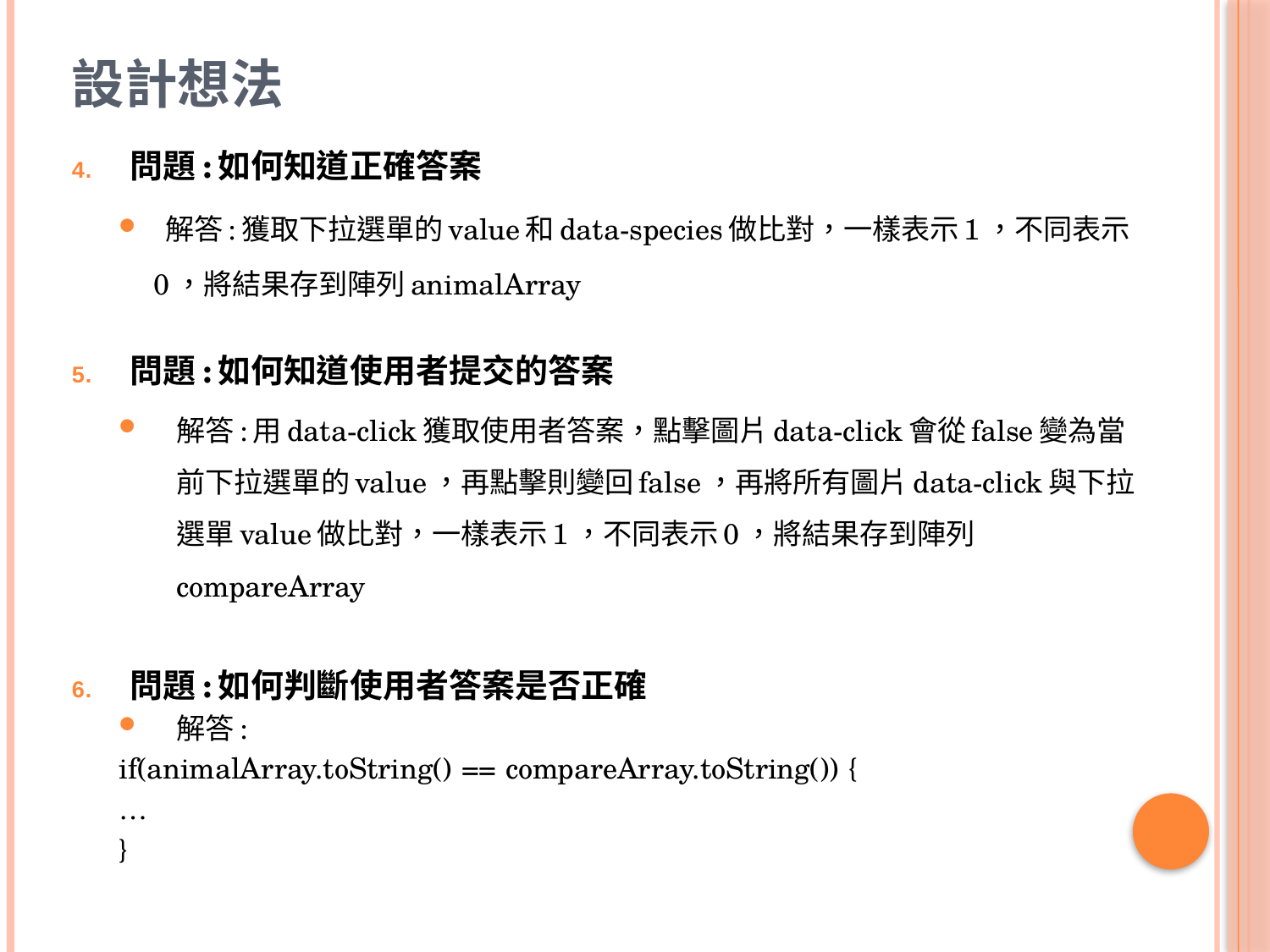

# 設計想法
問題:如何知道正確答案
 解答:獲取下拉選單的value和data-species做比對，一樣表示1，不同表示0，將結果存到陣列animalArray

問題:如何知道使用者提交的答案
解答:用data-click獲取使用者答案，點擊圖片data-click會從false變為當前下拉選單的value，再點擊則變回false，再將所有圖片data-click與下拉選單value做比對，一樣表示1，不同表示0，將結果存到陣列compareArray

問題:如何判斷使用者答案是否正確
解答:
if(animalArray.toString() == compareArray.toString()) {
…
}